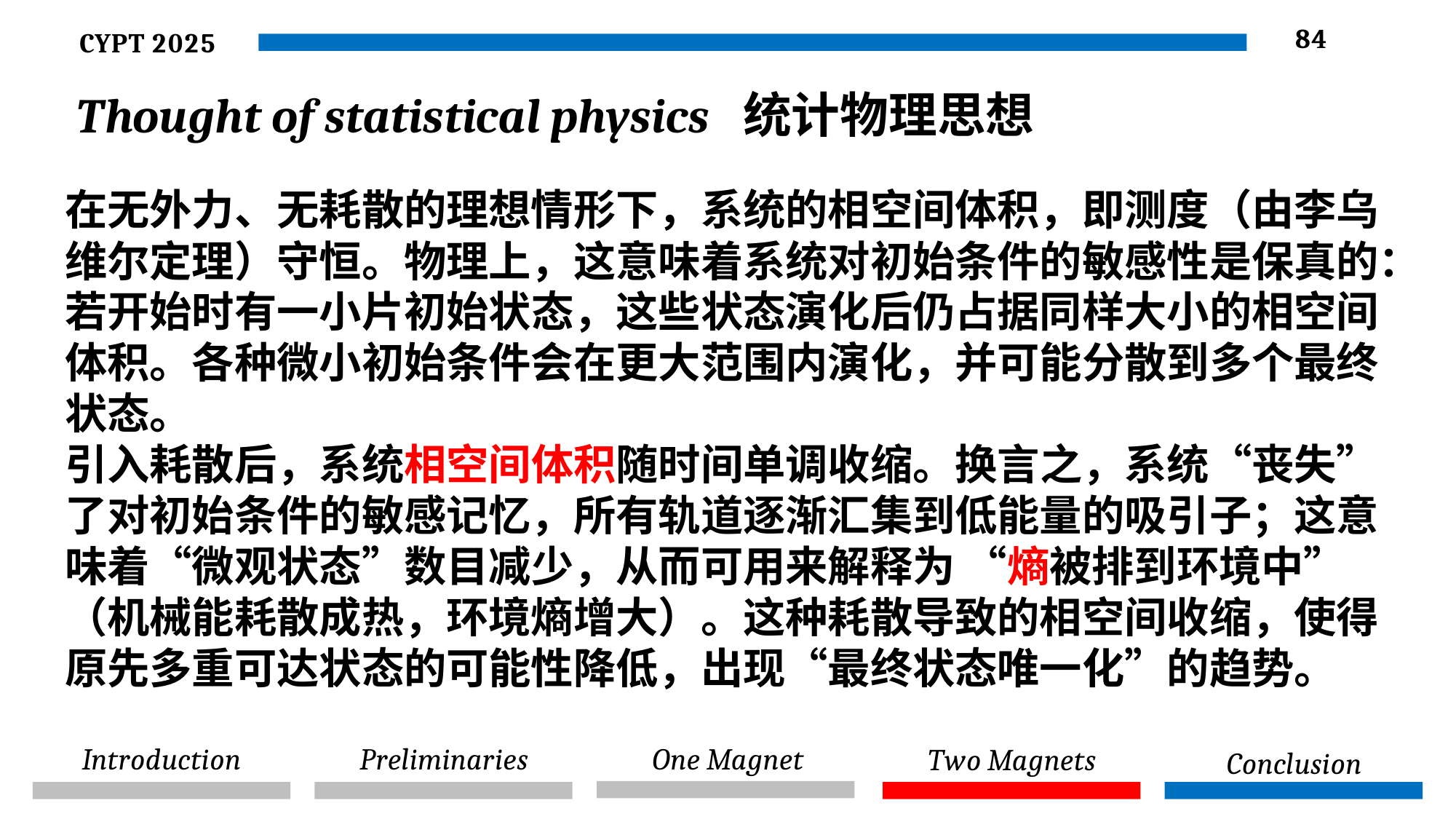

84
Thought of statistical physics  统计物理思想
在无外力、无耗散的理想情形下，系统的相空间体积，即测度（由李乌维尔定理）守恒。物理上，这意味着系统对初始条件的敏感性是保真的：若开始时有一小片初始状态，这些状态演化后仍占据同样大小的相空间体积。各种微小初始条件会在更大范围内演化，并可能分散到多个最终状态。
引入耗散后，系统相空间体积随时间单调收缩。换言之，系统“丧失”了对初始条件的敏感记忆，所有轨道逐渐汇集到低能量的吸引子；这意味着“微观状态”数目减少，从而可用来解释为 “熵被排到环境中”（机械能耗散成热，环境熵增大）。这种耗散导致的相空间收缩，使得原先多重可达状态的可能性降低，出现“最终状态唯一化”的趋势。